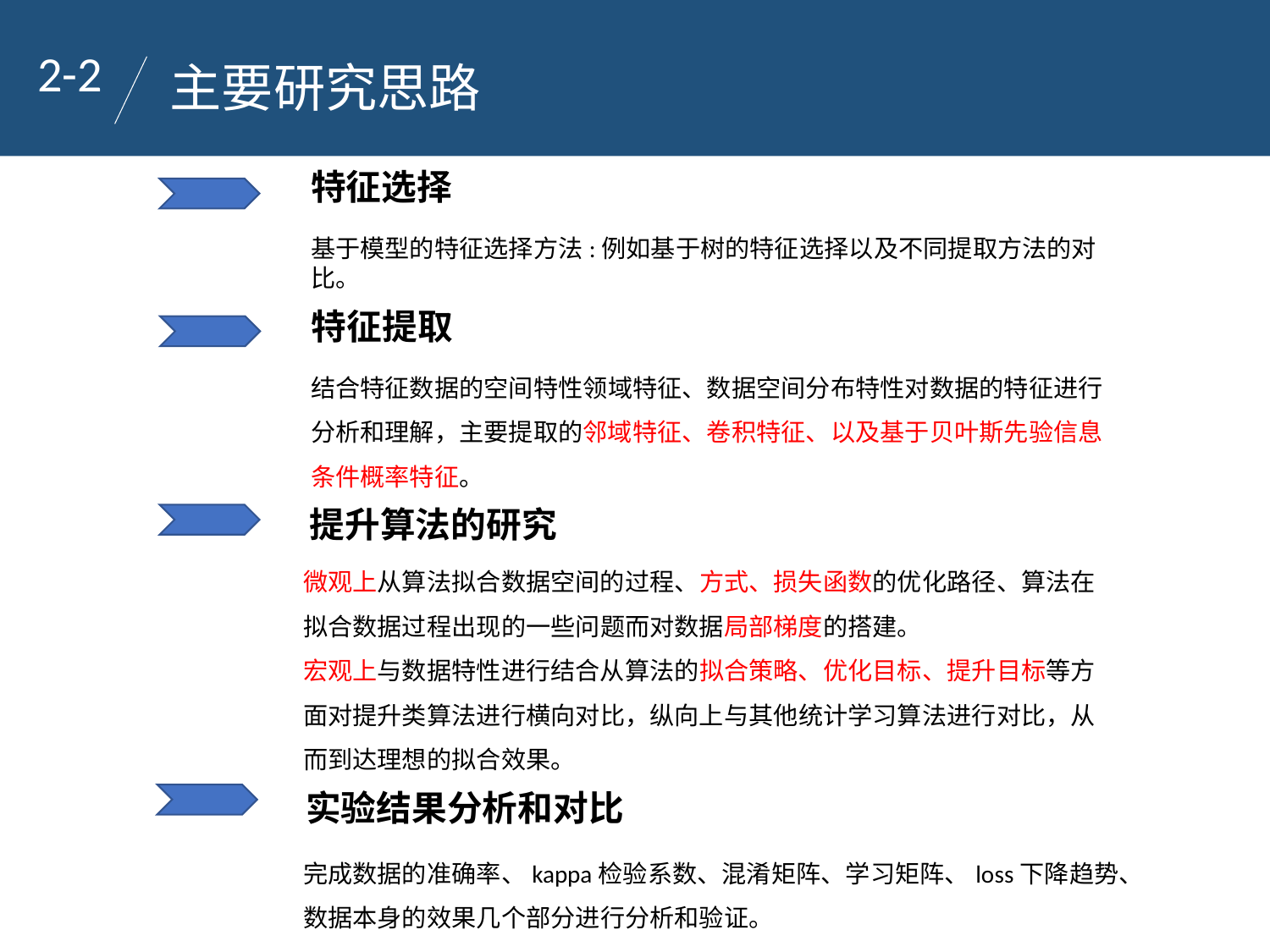

2-2
主要研究思路
特征选择

基于模型的特征选择方法:例如基于树的特征选择以及不同提取方法的对比。
特征提取

结合特征数据的空间特性领域特征、数据空间分布特性对数据的特征进行分析和理解，主要提取的邻域特征、卷积特征、以及基于贝叶斯先验信息条件概率特征。
提升算法的研究

微观上从算法拟合数据空间的过程、方式、损失函数的优化路径、算法在拟合数据过程出现的一些问题而对数据局部梯度的搭建。
宏观上与数据特性进行结合从算法的拟合策略、优化目标、提升目标等方面对提升类算法进行横向对比，纵向上与其他统计学习算法进行对比，从而到达理想的拟合效果。
实验结果分析和对比

完成数据的准确率、kappa检验系数、混淆矩阵、学习矩阵、loss下降趋势、数据本身的效果几个部分进行分析和验证。